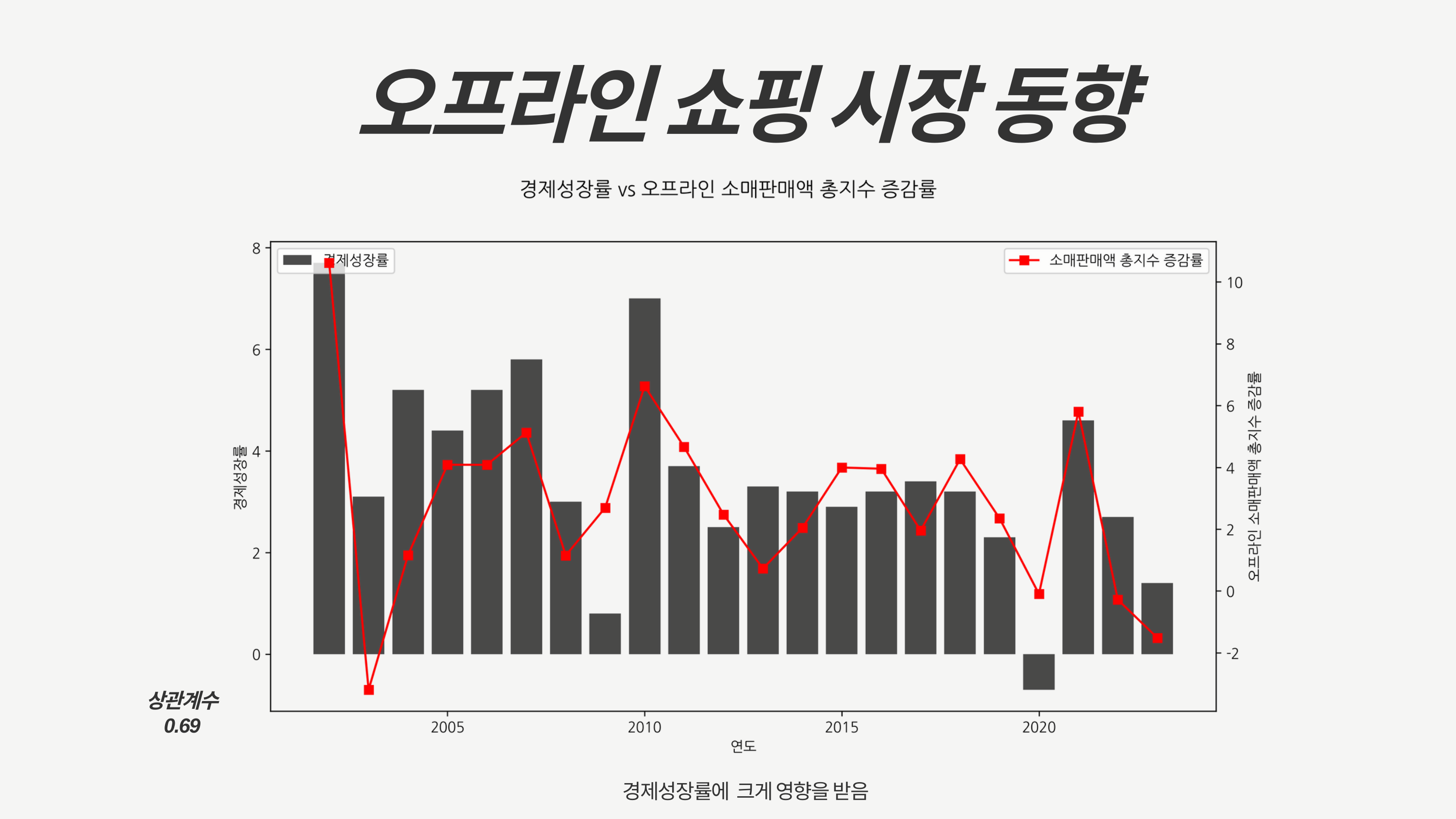

오프라인 쇼핑 시장 동향

상관계수
0.69
경제성장률에  크게 영향을 받음